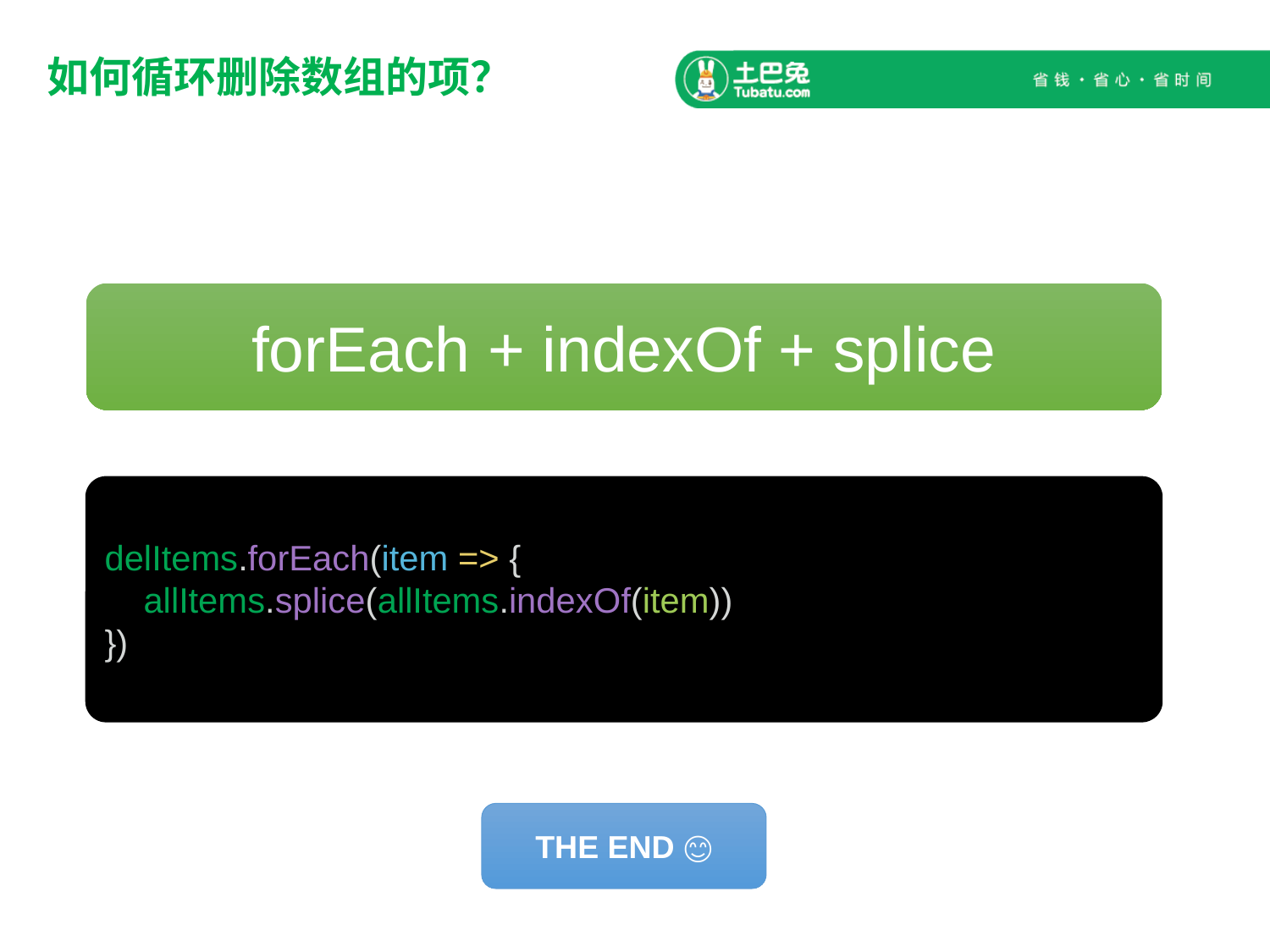

# 如何循环删除数组的项？
forEach + indexOf + splice

delItems.forEach(item => {
    allItems.splice(allItems.indexOf(item))
})
THE END 😊